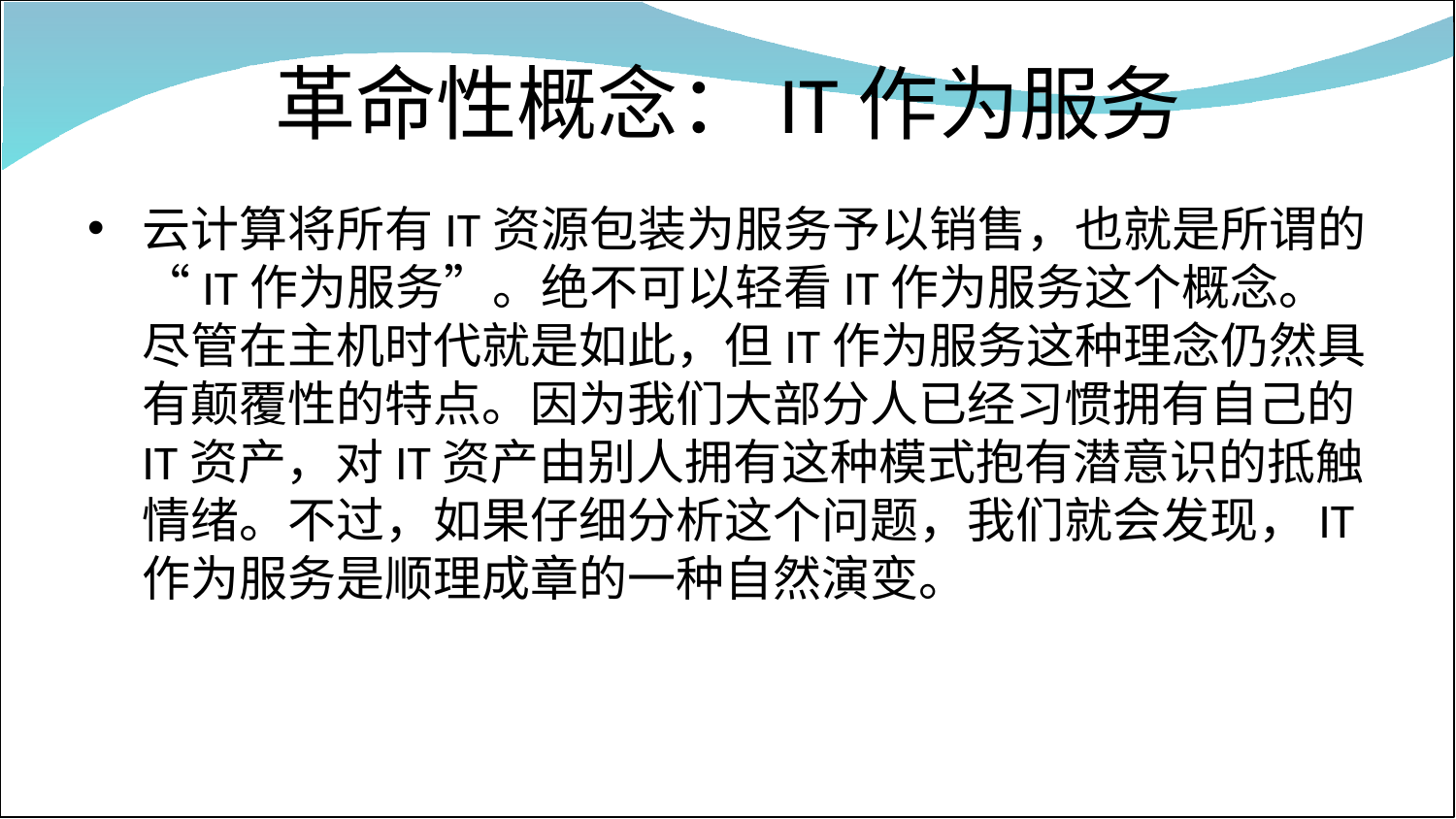

# 革命性概念：IT作为服务
云计算将所有IT资源包装为服务予以销售，也就是所谓的“IT作为服务”。绝不可以轻看IT作为服务这个概念。尽管在主机时代就是如此，但IT作为服务这种理念仍然具有颠覆性的特点。因为我们大部分人已经习惯拥有自己的IT资产，对IT资产由别人拥有这种模式抱有潜意识的抵触情绪。不过，如果仔细分析这个问题，我们就会发现，IT作为服务是顺理成章的一种自然演变。